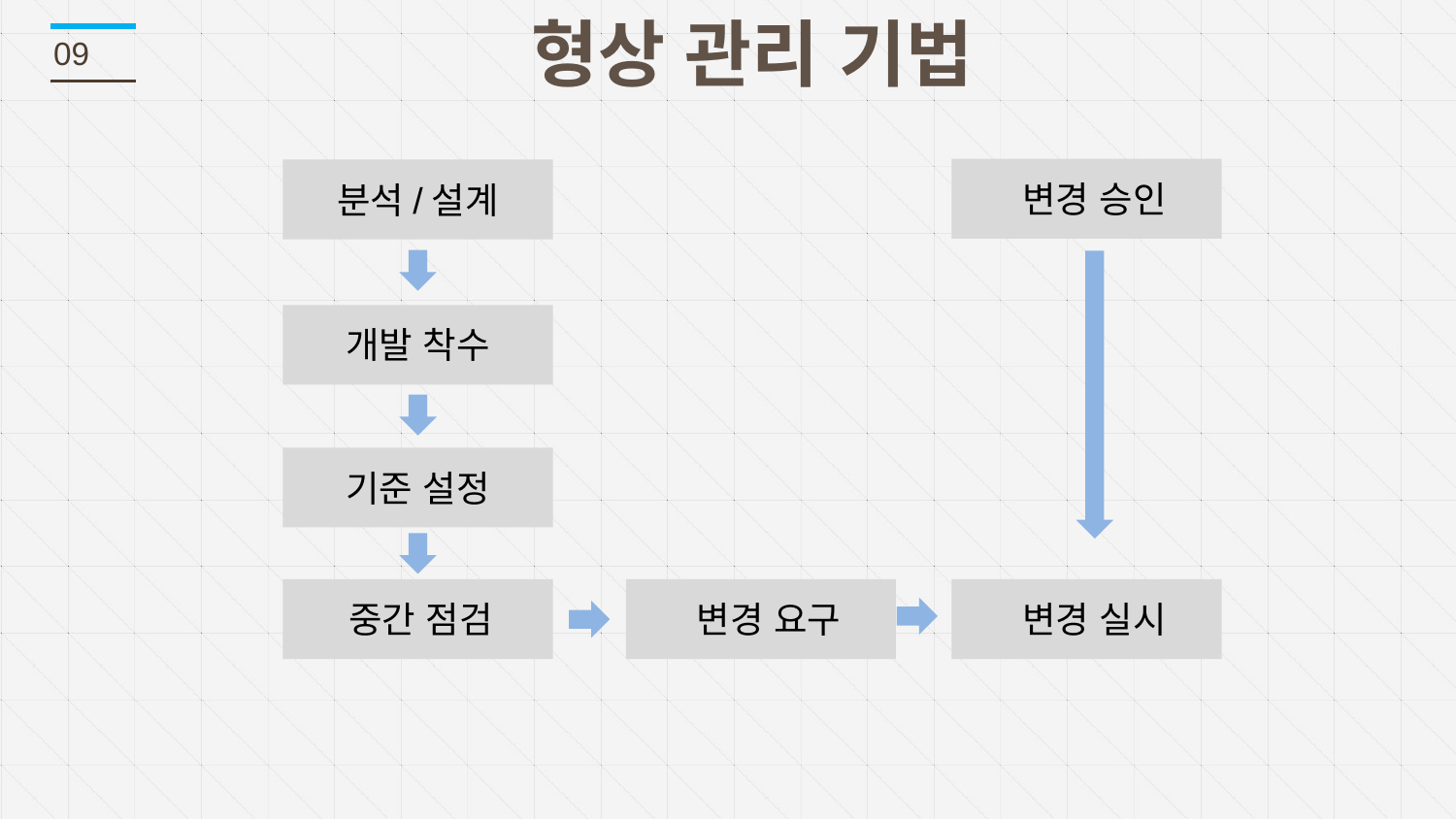

형상 관리 기법
09

변경 승인

분석/설계

개발 착수

기준 설정

중간 점검

변경 요구

변경 실시